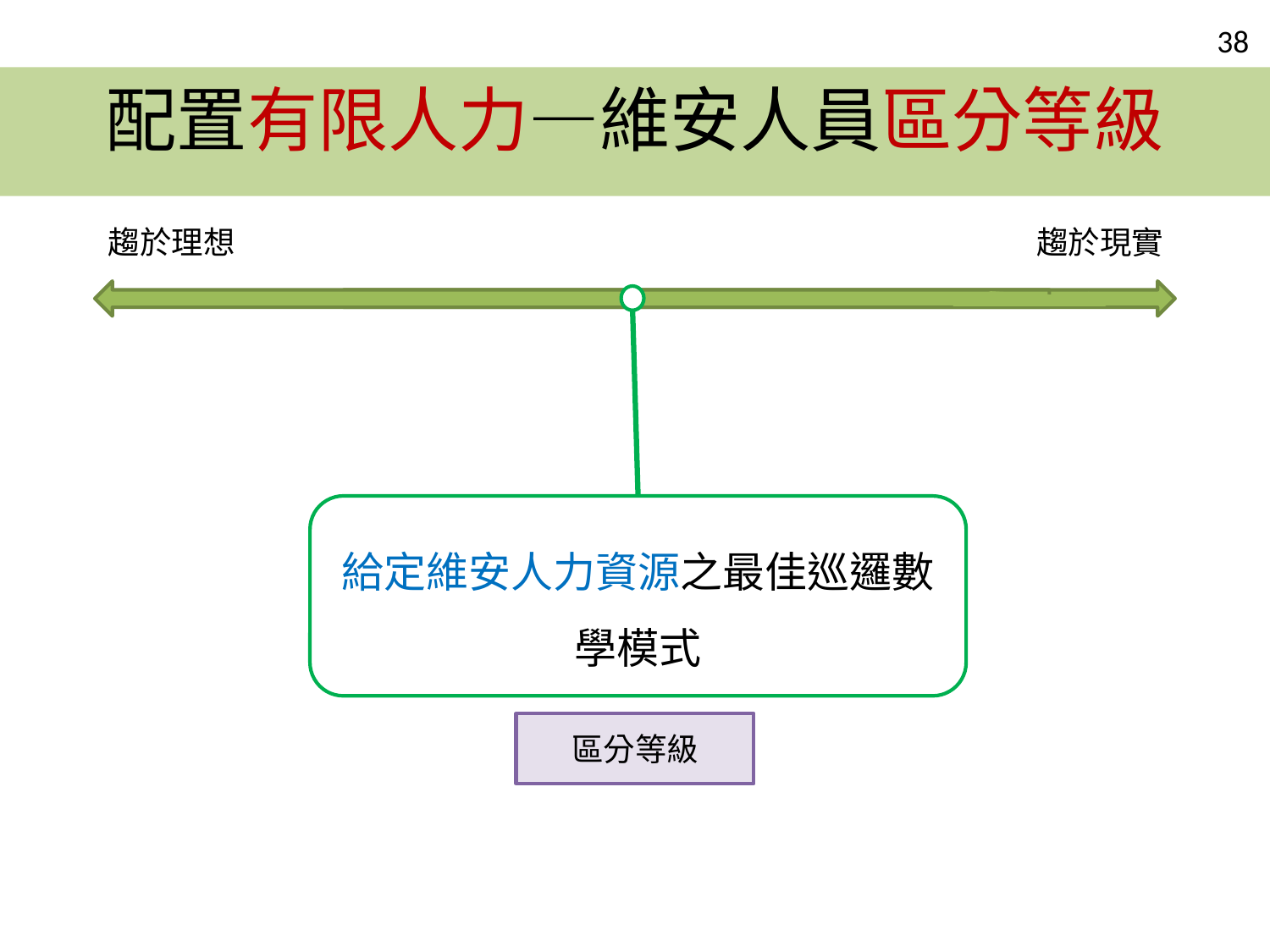

# 配置有限人力—維安人員區分等級
趨於理想
趨於現實

給定維安人力資源之最佳巡邏數學模式
區分等級